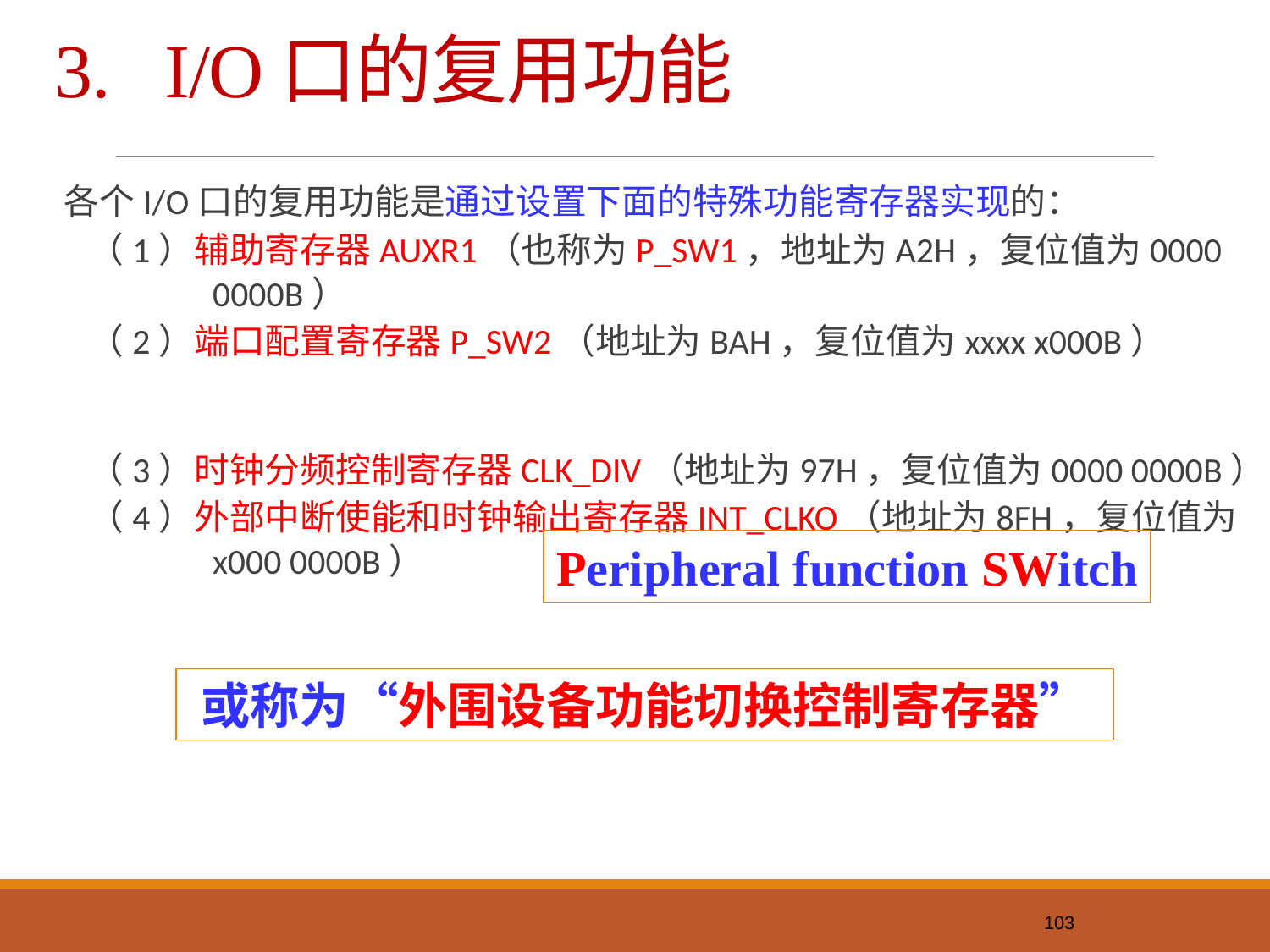

# 3.   I/O口的复用功能
各个I/O口的复用功能是通过设置下面的特殊功能寄存器实现的：
（1）辅助寄存器AUXR1（也称为P_SW1，地址为A2H，复位值为0000 0000B）
（2）端口配置寄存器P_SW2（地址为BAH，复位值为xxxx x000B）
（3）时钟分频控制寄存器CLK_DIV（地址为97H，复位值为0000 0000B）
（4）外部中断使能和时钟输出寄存器INT_CLKO（地址为8FH，复位值为x000 0000B）

Peripheral function SWitch
或称为“外围设备功能切换控制寄存器”
103